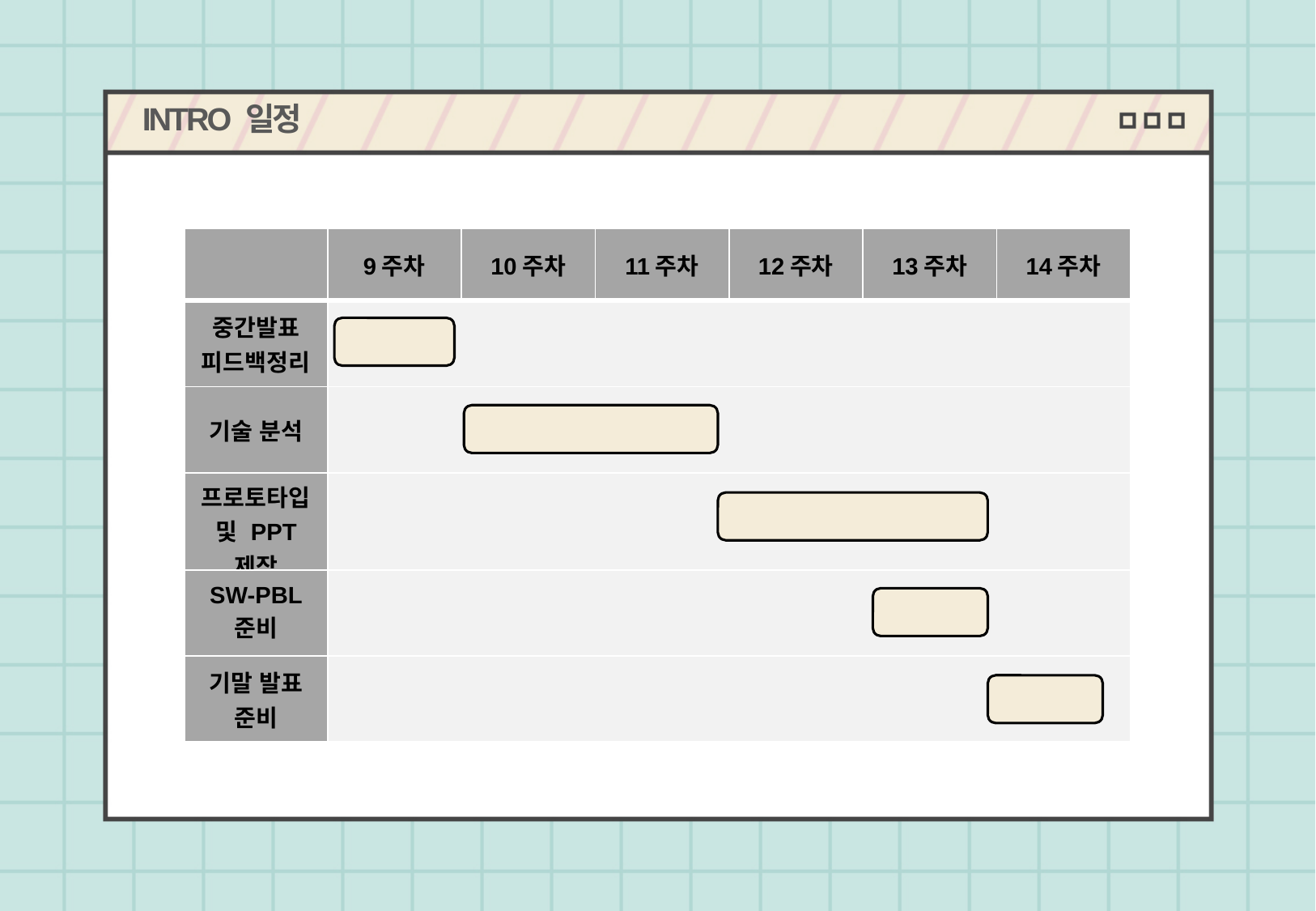

INTRO 일정
|  | 9주차 | 10주차 | 11주차 | 12주차 | 13주차 | 14주차 |
| --- | --- | --- | --- | --- | --- | --- |
| 중간발표 피드백정리 |  |  |  |  |  |  |
| 기술 분석 |  |  |  |  |  |  |
| 프로토타입 및 PPT 제작 |  |  |  |  |  |  |
| SW-PBL 준비 |  |  |  |  |  |  |
| 기말 발표 준비 |  |  |  |  |  |  |